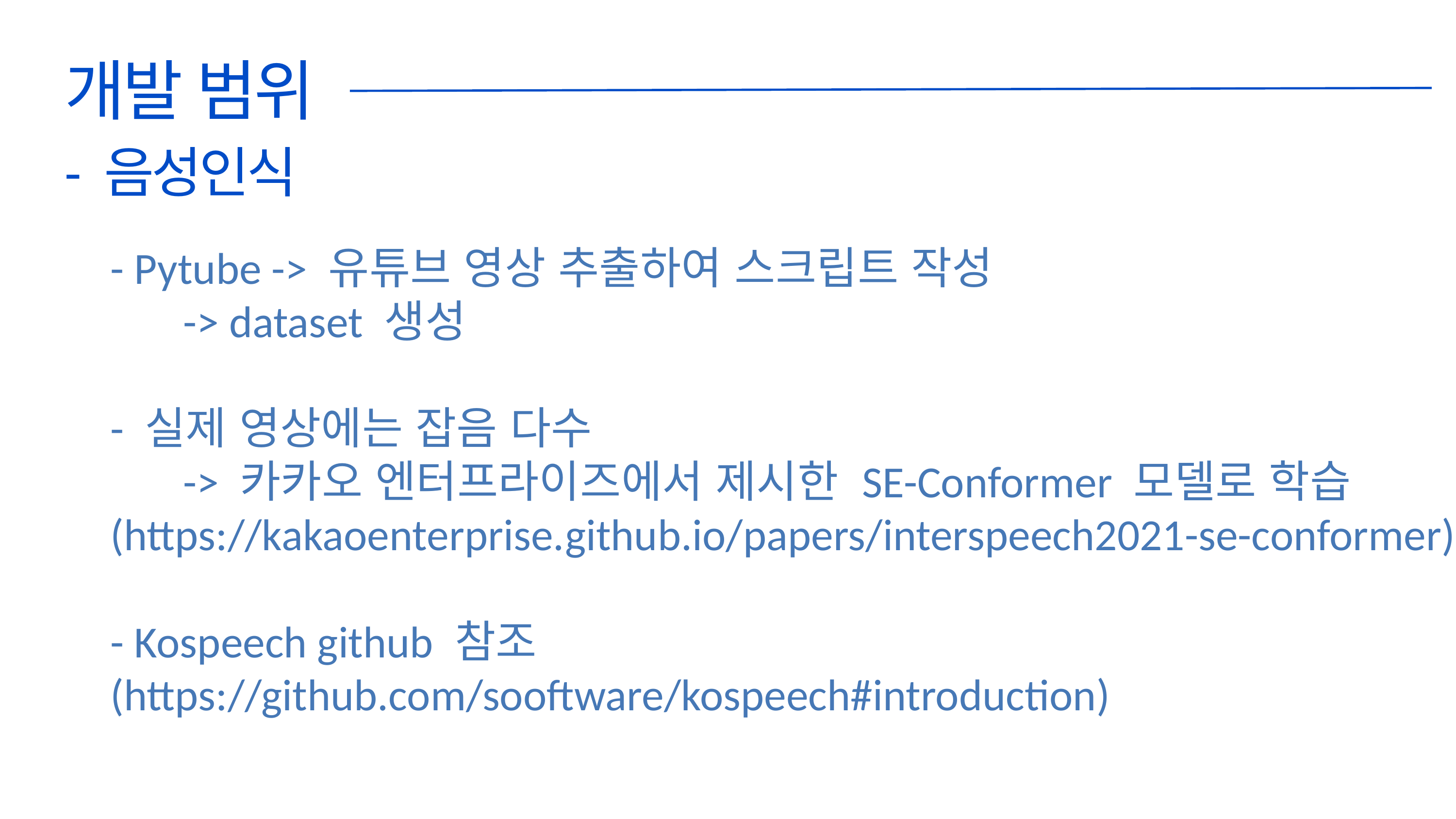

개발 범위
- 음성인식

- Pytube -> 유튜브 영상 추출하여 스크립트 작성
	-> dataset 생성

- 실제 영상에는 잡음 다수
	-> 카카오 엔터프라이즈에서 제시한 SE-Conformer 모델로 학습
(https://kakaoenterprise.github.io/papers/interspeech2021-se-conformer)

- Kospeech github 참조
(https://github.com/sooftware/kospeech#introduction)